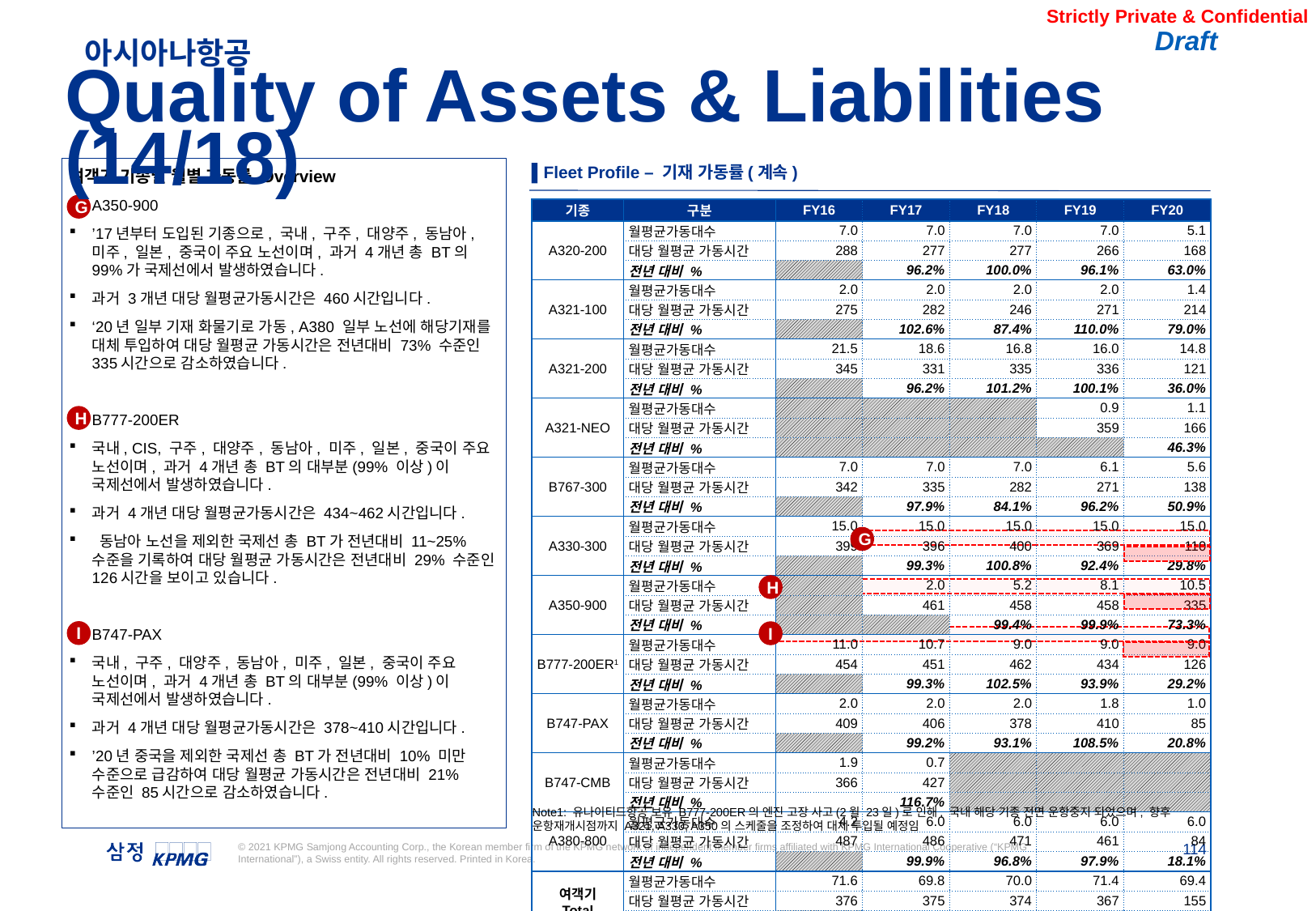

아시아나항공
Quality of Assets & Liabilities (14/18)
▌Fleet Profile – 기재 가동률(계속)

여객기 기종별 월별 가동률 Overview
A350-900
’17년부터 도입된 기종으로, 국내, 구주, 대양주, 동남아, 미주, 일본, 중국이 주요 노선이며, 과거 4개년 총 BT의 99%가 국제선에서 발생하였습니다.
과거 3개년 대당 월평균가동시간은 460시간입니다.
‘20년 일부 기재 화물기로 가동, A380 일부 노선에 해당기재를 대체 투입하여 대당 월평균 가동시간은 전년대비 73% 수준인 335시간으로 감소하였습니다.

B777-200ER
국내, CIS, 구주, 대양주, 동남아, 미주, 일본, 중국이 주요 노선이며, 과거 4개년 총 BT의 대부분(99% 이상)이 국제선에서 발생하였습니다.
과거 4개년 대당 월평균가동시간은 434~462시간입니다.
 동남아 노선을 제외한 국제선 총 BT가 전년대비 11~25% 수준을 기록하여 대당 월평균 가동시간은 전년대비 29% 수준인 126시간을 보이고 있습니다.

B747-PAX
국내, 구주, 대양주, 동남아, 미주, 일본, 중국이 주요 노선이며, 과거 4개년 총 BT의 대부분(99% 이상)이 국제선에서 발생하였습니다.
과거 4개년 대당 월평균가동시간은 378~410시간입니다.
’20년 중국을 제외한 국제선 총 BT가 전년대비 10% 미만 수준으로 급감하여 대당 월평균 가동시간은 전년대비 21% 수준인 85시간으로 감소하였습니다.

G
| 기종 | 구분 | FY16 | FY17 | FY18 | FY19 | FY20 |
| --- | --- | --- | --- | --- | --- | --- |
| A320-200 | 월평균가동대수 | 7.0 | 7.0 | 7.0 | 7.0 | 5.1 |
|  | 대당 월평균 가동시간 | 288 | 277 | 277 | 266 | 168 |
|  | 전년 대비 % |  | 96.2% | 100.0% | 96.1% | 63.0% |
| A321-100 | 월평균가동대수 | 2.0 | 2.0 | 2.0 | 2.0 | 1.4 |
|  | 대당 월평균 가동시간 | 275 | 282 | 246 | 271 | 214 |
|  | 전년 대비 % |  | 102.6% | 87.4% | 110.0% | 79.0% |
| A321-200 | 월평균가동대수 | 21.5 | 18.6 | 16.8 | 16.0 | 14.8 |
|  | 대당 월평균 가동시간 | 345 | 331 | 335 | 336 | 121 |
|  | 전년 대비 % |  | 96.2% | 101.2% | 100.1% | 36.0% |
| A321-NEO | 월평균가동대수 |  |  |  | 0.9 | 1.1 |
|  | 대당 월평균 가동시간 |  |  |  | 359 | 166 |
|  | 전년 대비 % |  |  |  |  | 46.3% |
| B767-300 | 월평균가동대수 | 7.0 | 7.0 | 7.0 | 6.1 | 5.6 |
|  | 대당 월평균 가동시간 | 342 | 335 | 282 | 271 | 138 |
|  | 전년 대비 % |  | 97.9% | 84.1% | 96.2% | 50.9% |
| A330-300 | 월평균가동대수 | 15.0 | 15.0 | 15.0 | 15.0 | 15.0 |
|  | 대당 월평균 가동시간 | 399 | 396 | 400 | 369 | 110 |
|  | 전년 대비 % |  | 99.3% | 100.8% | 92.4% | 29.8% |
| A350-900 | 월평균가동대수 |  | 2.0 | 5.2 | 8.1 | 10.5 |
|  | 대당 월평균 가동시간 |  | 461 | 458 | 458 | 335 |
|  | 전년 대비 % |  |  | 99.4% | 99.9% | 73.3% |
| B777-200ER1 | 월평균가동대수 | 11.0 | 10.7 | 9.0 | 9.0 | 9.0 |
|  | 대당 월평균 가동시간 | 454 | 451 | 462 | 434 | 126 |
|  | 전년 대비 % |  | 99.3% | 102.5% | 93.9% | 29.2% |
| B747-PAX | 월평균가동대수 | 2.0 | 2.0 | 2.0 | 1.8 | 1.0 |
|  | 대당 월평균 가동시간 | 409 | 406 | 378 | 410 | 85 |
|  | 전년 대비 % |  | 99.2% | 93.1% | 108.5% | 20.8% |
| B747-CMB | 월평균가동대수 | 1.9 | 0.7 |  |  |  |
|  | 대당 월평균 가동시간 | 366 | 427 |  |  |  |
|  | 전년 대비 % |  | 116.7% |  |  |  |
| A380-800 | 월평균가동대수 | 4.2 | 6.0 | 6.0 | 6.0 | 6.0 |
|  | 대당 월평균 가동시간 | 487 | 486 | 471 | 461 | 84 |
|  | 전년 대비 % |  | 99.9% | 96.8% | 97.9% | 18.1% |
| 여객기 Total | 월평균가동대수 | 71.6 | 69.8 | 70.0 | 71.4 | 69.4 |
|  | 대당 월평균 가동시간 | 376 | 375 | 374 | 367 | 155 |
|  | 전년 대비 % |  | 99.9% | 99.6% | 98.3% | 42.3% |
H
G

H

I
I

Note1: 유나이티드항공 보유 B777-200ER의 엔진 고장 사고(2월 23일)로 인해, 국내 해당 기종 전면 운항중지 되었으며, 향후 운항재개시점까지 A321, A330, A350의 스케줄을 조정하여 대체 투입될 예정임